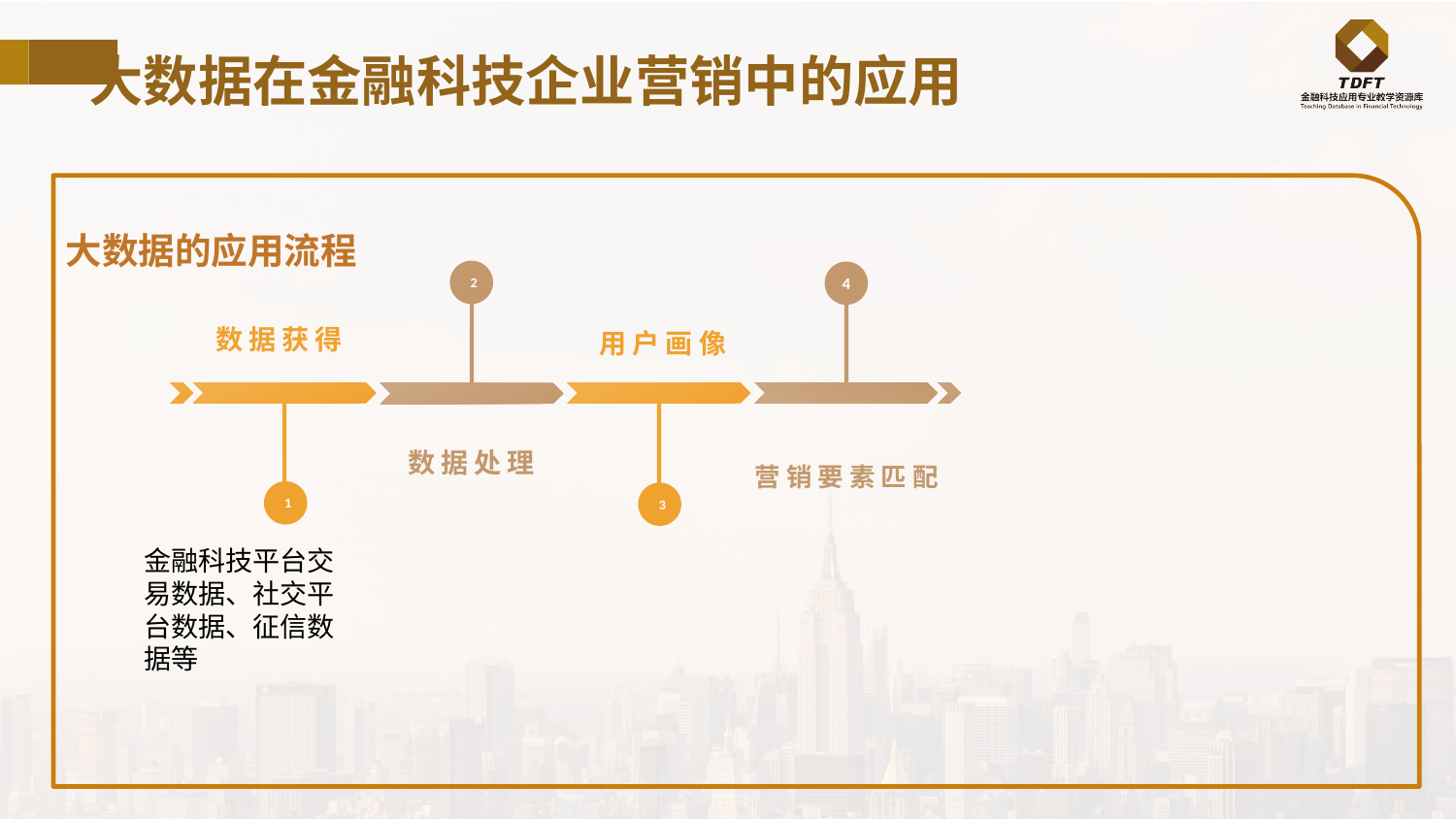

大数据在金融科技企业营销中的应用

大数据的应用流程
2
4
数据获得
用户画像

数据处理
营销要素匹配
1
3
金融科技平台交易数据、社交平台数据、征信数据等